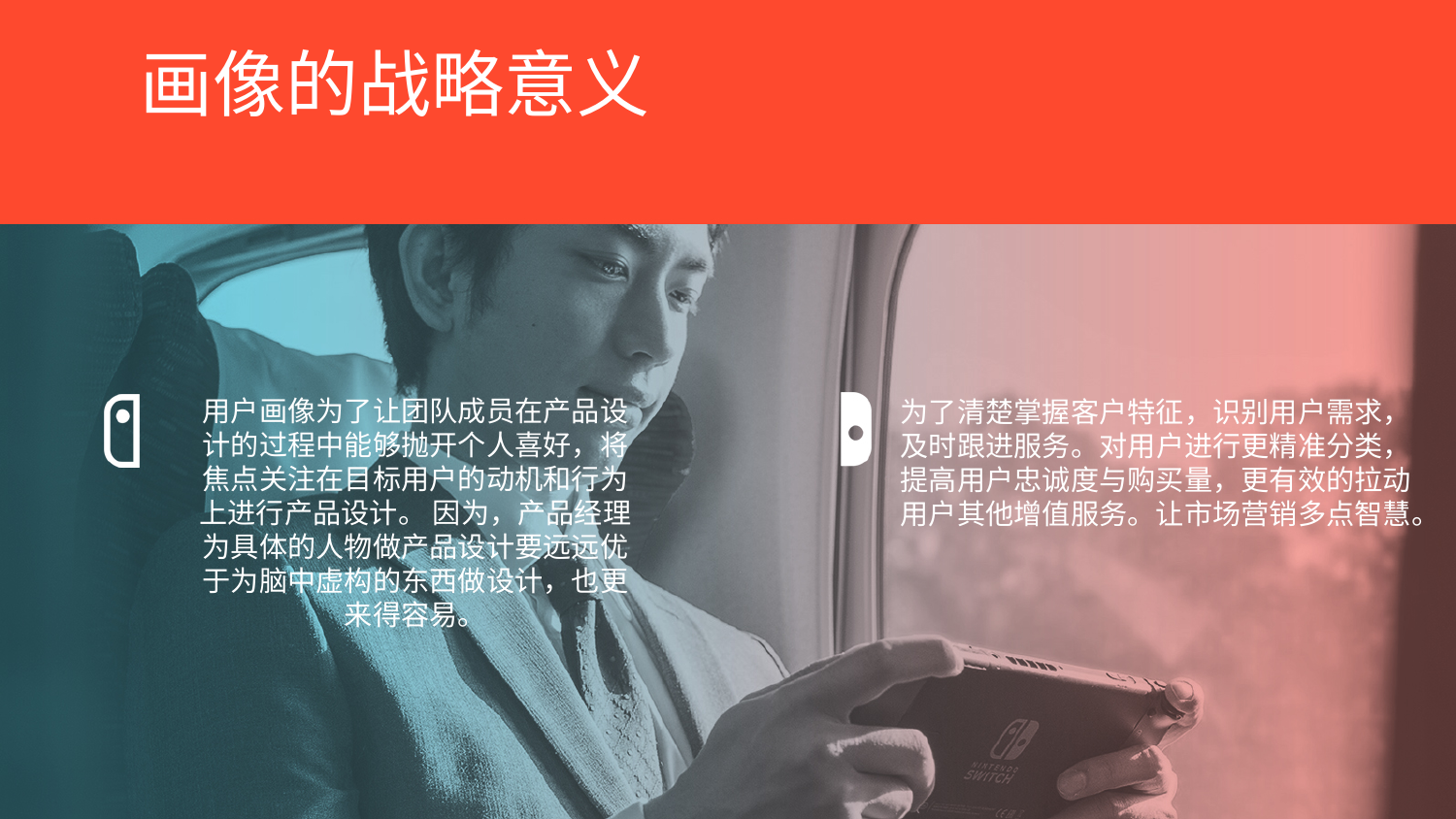

# 画像的战略意义
为了清楚掌握客户特征，识别用户需求，及时跟进服务。对用户进行更精准分类，提高用户忠诚度与购买量，更有效的拉动用户其他增值服务。让市场营销多点智慧。
用户画像为了让团队成员在产品设计的过程中能够抛开个人喜好，将焦点关注在目标用户的动机和行为上进行产品设计。 因为，产品经理为具体的人物做产品设计要远远优于为脑中虚构的东西做设计，也更来得容易。